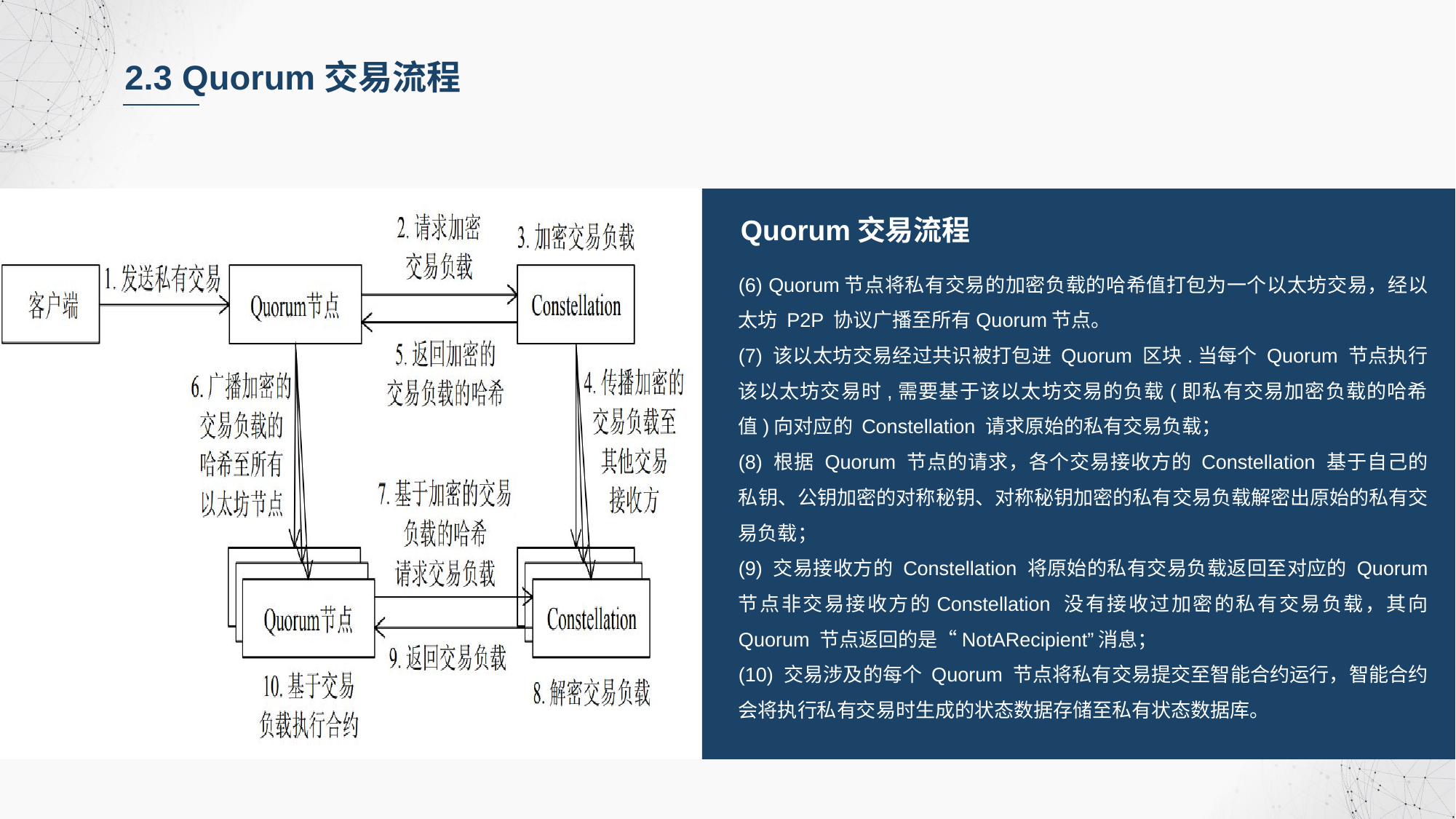

2.3 Quorum交易流程

Quorum交易流程
(6) Quorum节点将私有交易的加密负载的哈希值打包为一个以太坊交易，经以太坊 P2P 协议广播至所有Quorum节点。
(7) 该以太坊交易经过共识被打包进 Quorum 区块.当每个 Quorum 节点执行该以太坊交易时,需要基于该以太坊交易的负载(即私有交易加密负载的哈希值)向对应的 Constellation 请求原始的私有交易负载；
(8) 根据 Quorum 节点的请求，各个交易接收方的 Constellation 基于自己的私钥、公钥加密的对称秘钥、对称秘钥加密的私有交易负载解密出原始的私有交易负载；
(9) 交易接收方的 Constellation 将原始的私有交易负载返回至对应的 Quorum 节点非交易接收方的Constellation 没有接收过加密的私有交易负载，其向 Quorum 节点返回的是“NotARecipient”消息；
(10) 交易涉及的每个 Quorum 节点将私有交易提交至智能合约运行，智能合约会将执行私有交易时生成的状态数据存储至私有状态数据库。